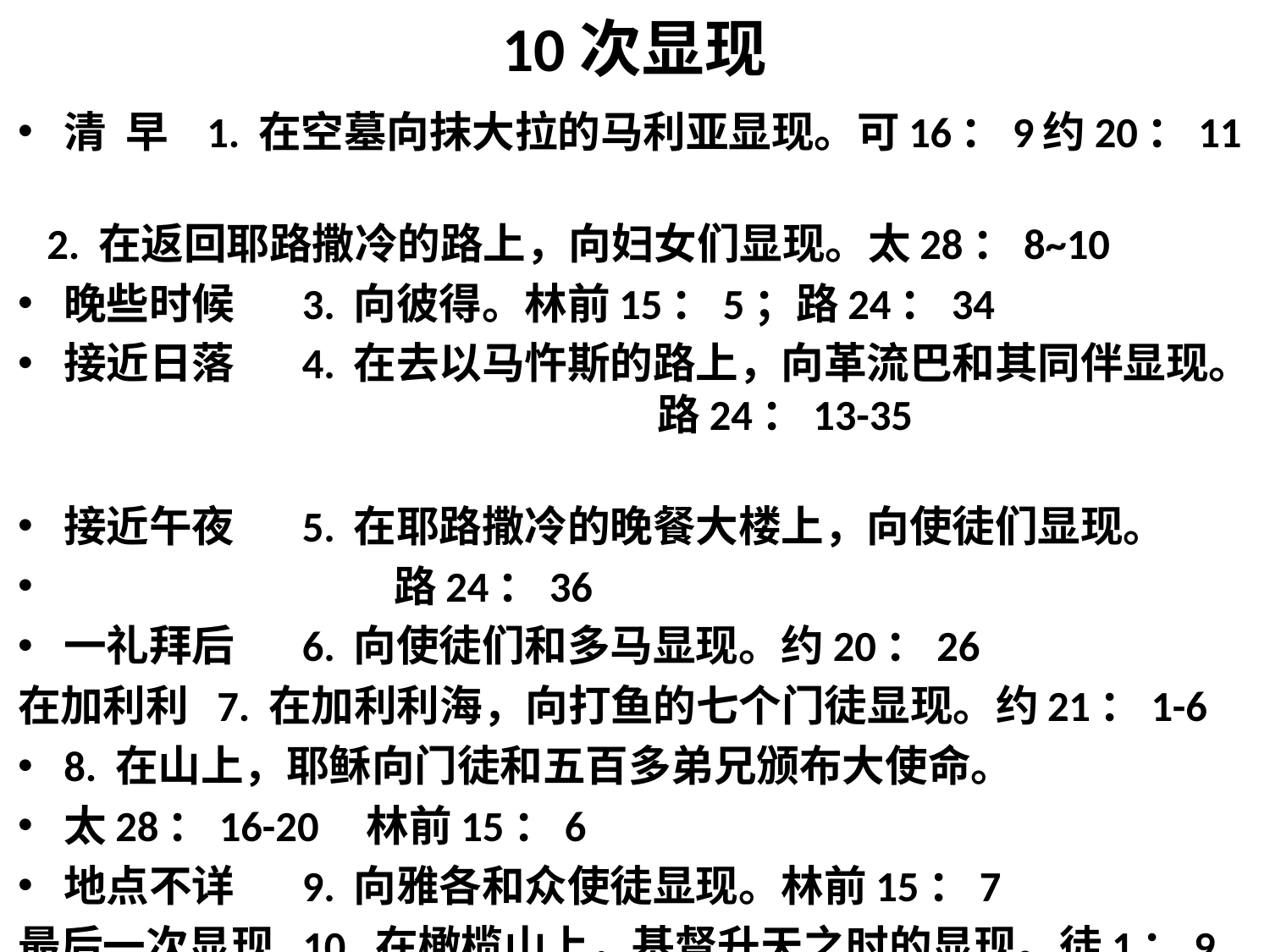

# 10次显现
清  早   1. 在空墓向抹大拉的马利亚显现。可16：9约20：11
   2. 在返回耶路撒冷的路上，向妇女们显现。太28：8~10
晚些时候      3. 向彼得。林前15：5；路24：34
接近日落      4. 在去以马忤斯的路上，向革流巴和其同伴显现。                                                             路24：13-35
接近午夜      5. 在耶路撒冷的晚餐大楼上，向使徒们显现。
                                 路24：36
一礼拜后      6. 向使徒们和多马显现。约20：26
在加利利  7. 在加利利海，向打鱼的七个门徒显现。约21：1-6
8. 在山上，耶稣向门徒和五百多弟兄颁布大使命。
太28：16-20    林前15：6
地点不详      9. 向雅各和众使徒显现。林前15：7
最后一次显现  10. 在橄榄山上，基督升天之时的显现。徒1：9